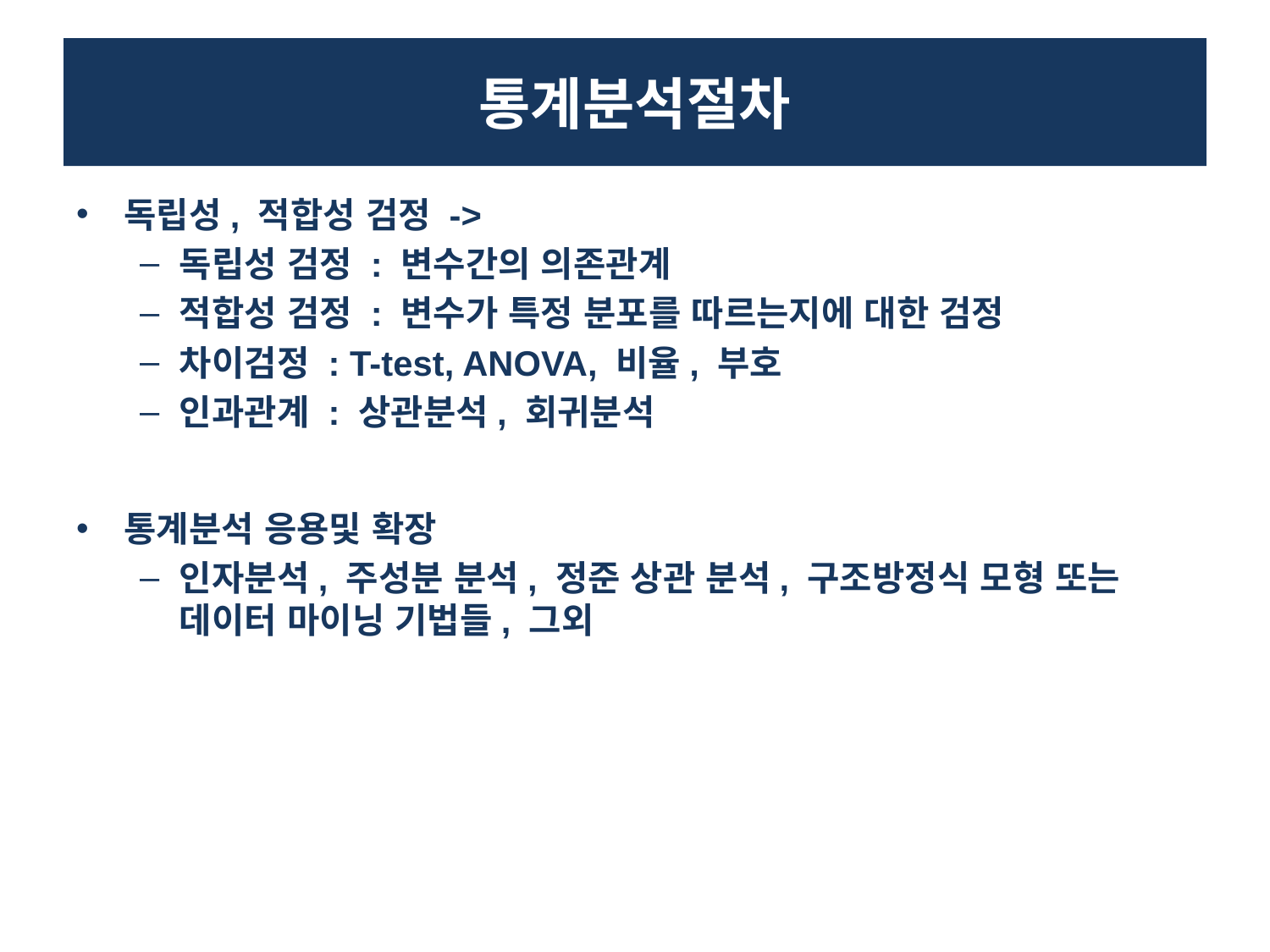

# 통계분석절차
독립성, 적합성 검정 ->
독립성 검정 : 변수간의 의존관계
적합성 검정 : 변수가 특정 분포를 따르는지에 대한 검정
차이검정 : T-test, ANOVA, 비율, 부호
인과관계 : 상관분석, 회귀분석

통계분석 응용및 확장
인자분석, 주성분 분석, 정준 상관 분석, 구조방정식 모형 또는 데이터 마이닝 기법들, 그외